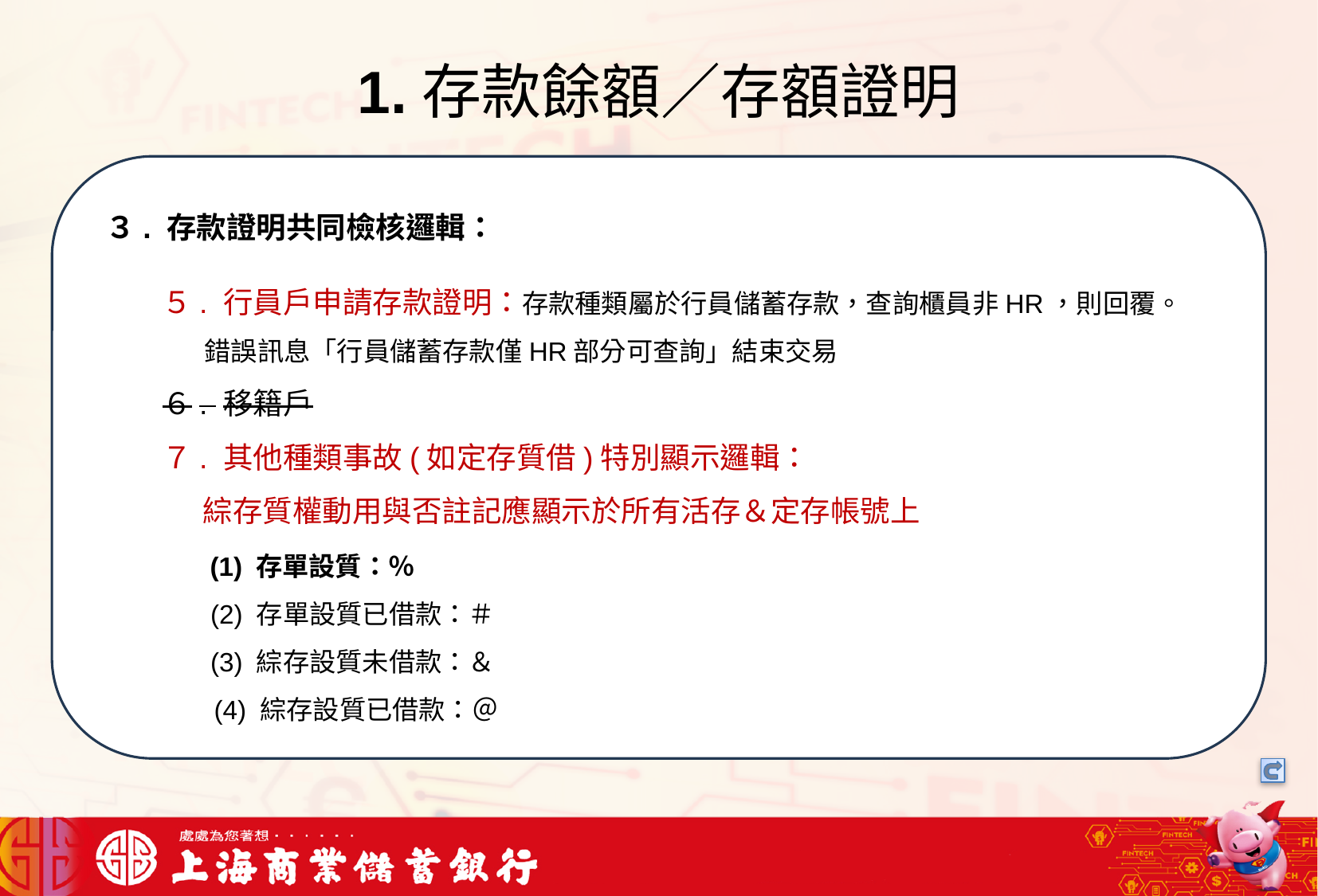

# 1.存款餘額／存額證明
我們可以將信用卡相關資料存在一個檔案中，將這些檔案中的文字進行詞向量的轉換，把文字轉成數字向量存在向量資料庫中，透過檢索器在向量資料庫搜尋與用戶問題最接近的資訊，透過生成器，生成最合適的答案回覆用戶
３. 存款證明共同檢核邏輯：
５. 行員戶申請存款證明：存款種類屬於行員儲蓄存款，查詢櫃員非HR，則回覆。
      錯誤訊息「行員儲蓄存款僅HR部分可查詢」結束交易
６. 移籍戶
７. 其他種類事故(如定存質借)特別顯示邏輯：
      綜存質權動用與否註記應顯示於所有活存＆定存帳號上
      (1) 存單設質：％
       (2) 存單設質已借款：＃
       (3) 綜存設質未借款：＆
       (4) 綜存設質已借款：＠